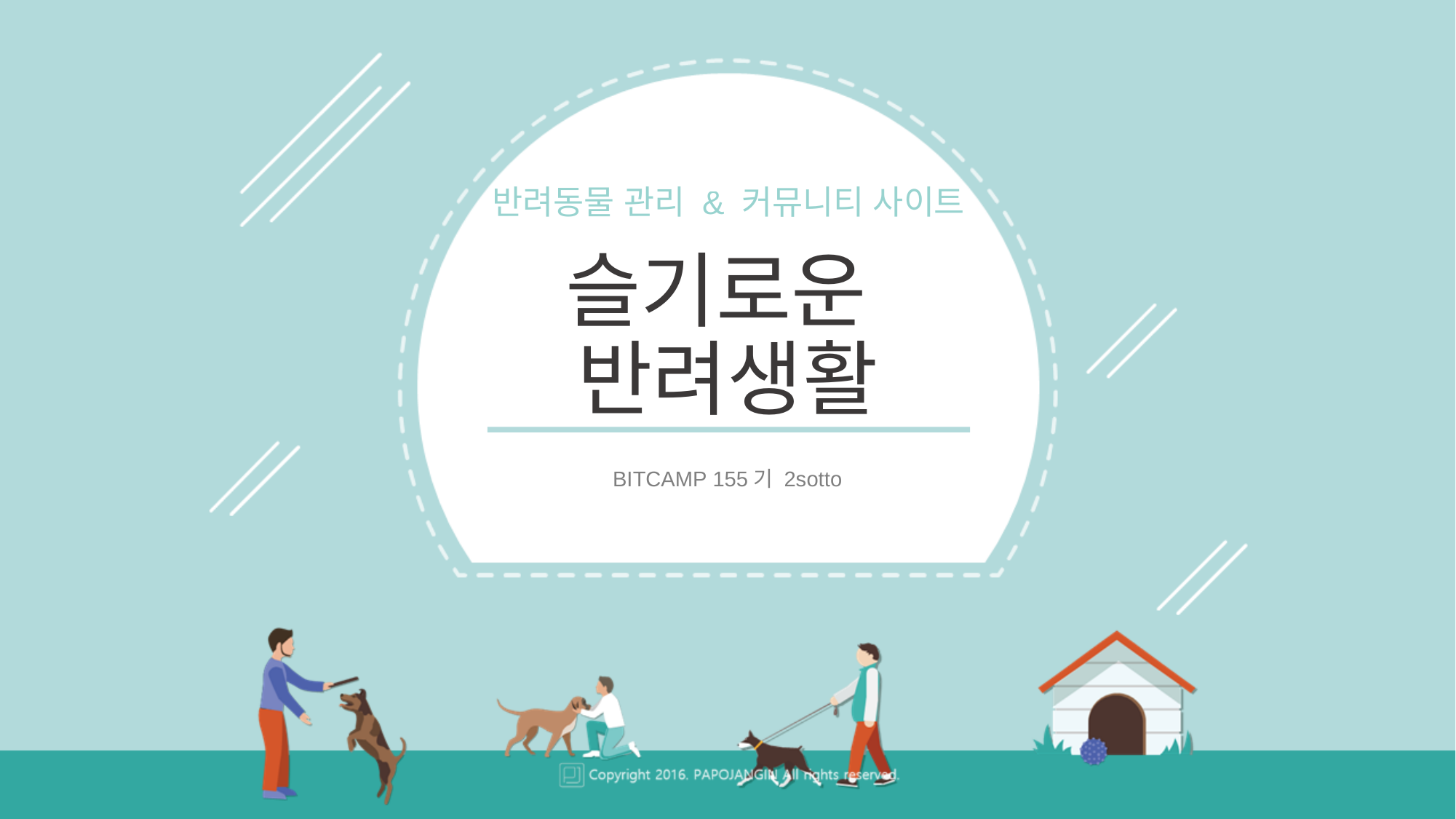

반려동물 관리 & 커뮤니티 사이트
슬기로운
반려생활

BITCAMP 155기 2sotto